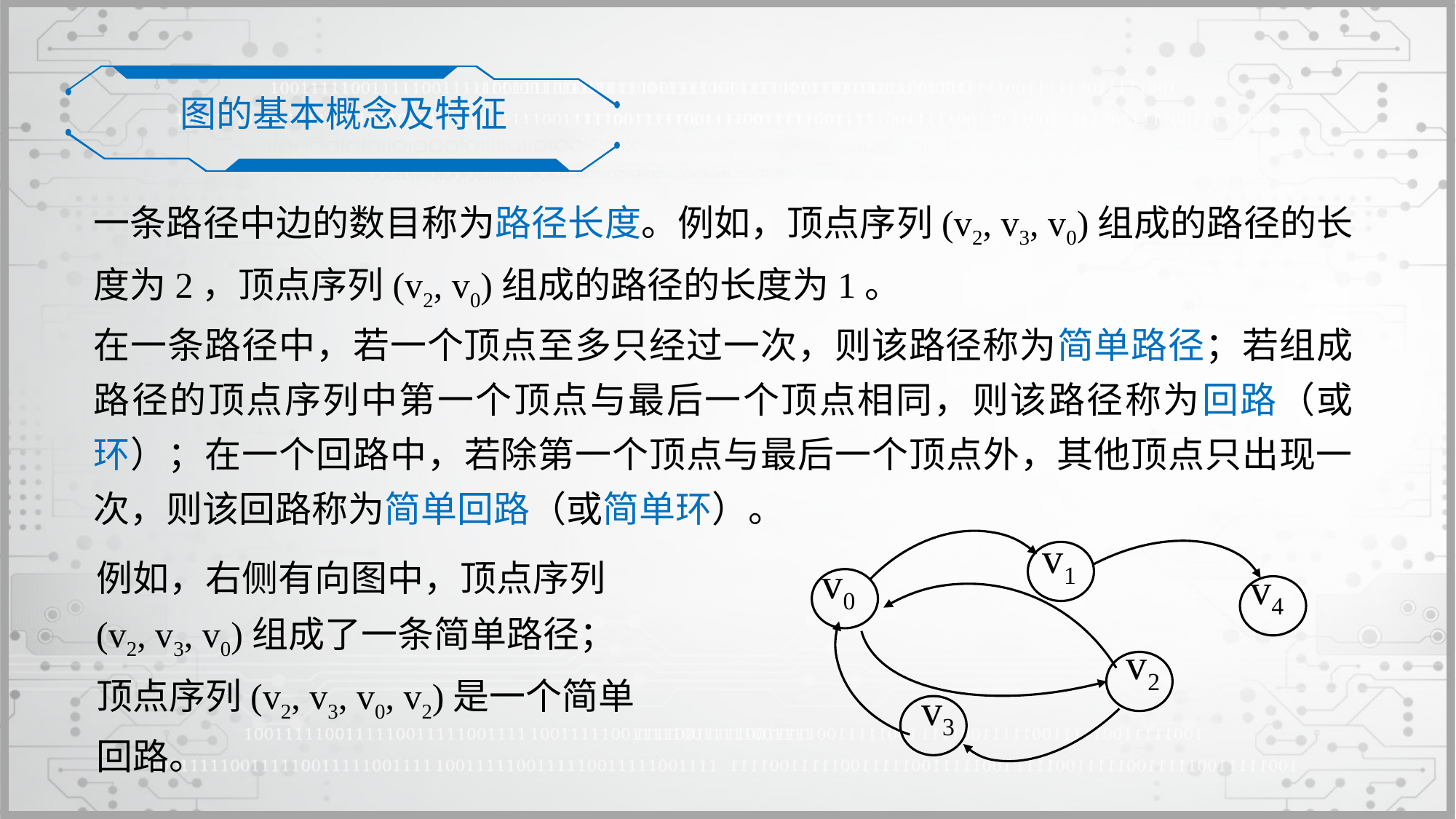

图的基本概念及特征
一条路径中边的数目称为路径长度。例如，顶点序列(v2, v3, v0)组成的路径的长度为2，顶点序列(v2, v0)组成的路径的长度为1。
在一条路径中，若一个顶点至多只经过一次，则该路径称为简单路径；若组成路径的顶点序列中第一个顶点与最后一个顶点相同，则该路径称为回路（或环）；在一个回路中，若除第一个顶点与最后一个顶点外，其他顶点只出现一次，则该回路称为简单回路（或简单环）。

v1

v0

v4

v2

v3

例如，右侧有向图中，顶点序列(v2, v3, v0)组成了一条简单路径；顶点序列(v2, v3, v0, v2)是一个简单回路。